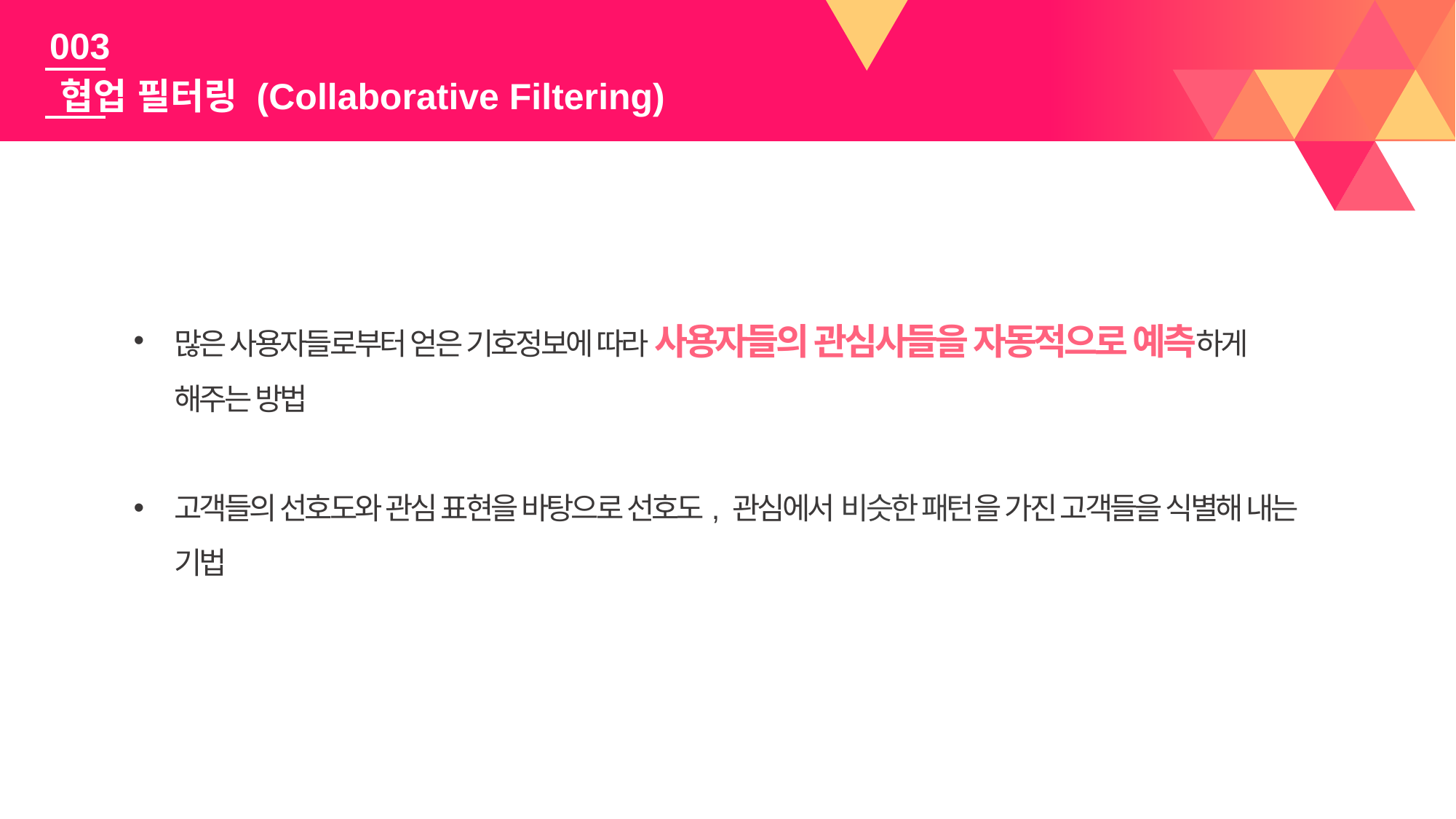

003
협업 필터링 (Collaborative Filtering)

많은 사용자들로부터 얻은 기호정보에 따라 사용자들의 관심사들을 자동적으로 예측하게 해주는 방법

고객들의 선호도와 관심 표현을 바탕으로 선호도, 관심에서 비슷한 패턴을 가진 고객들을 식별해 내는 기법